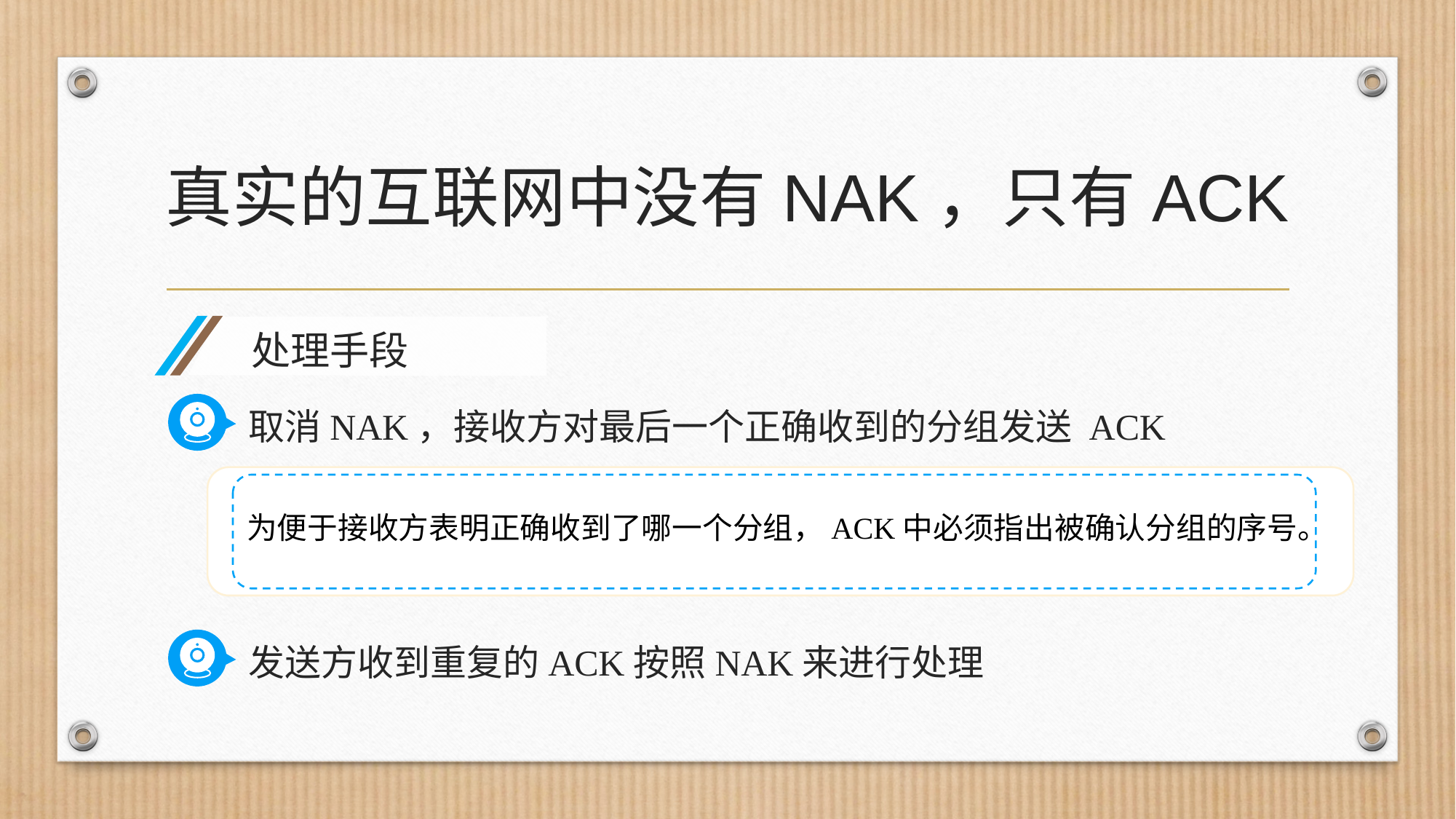

# 真实的互联网中没有NAK，只有ACK

处理手段

取消NAK，接收方对最后一个正确收到的分组发送 ACK

为便于接收方表明正确收到了哪一个分组，ACK中必须指出被确认分组的序号。

发送方收到重复的ACK按照NAK来进行处理